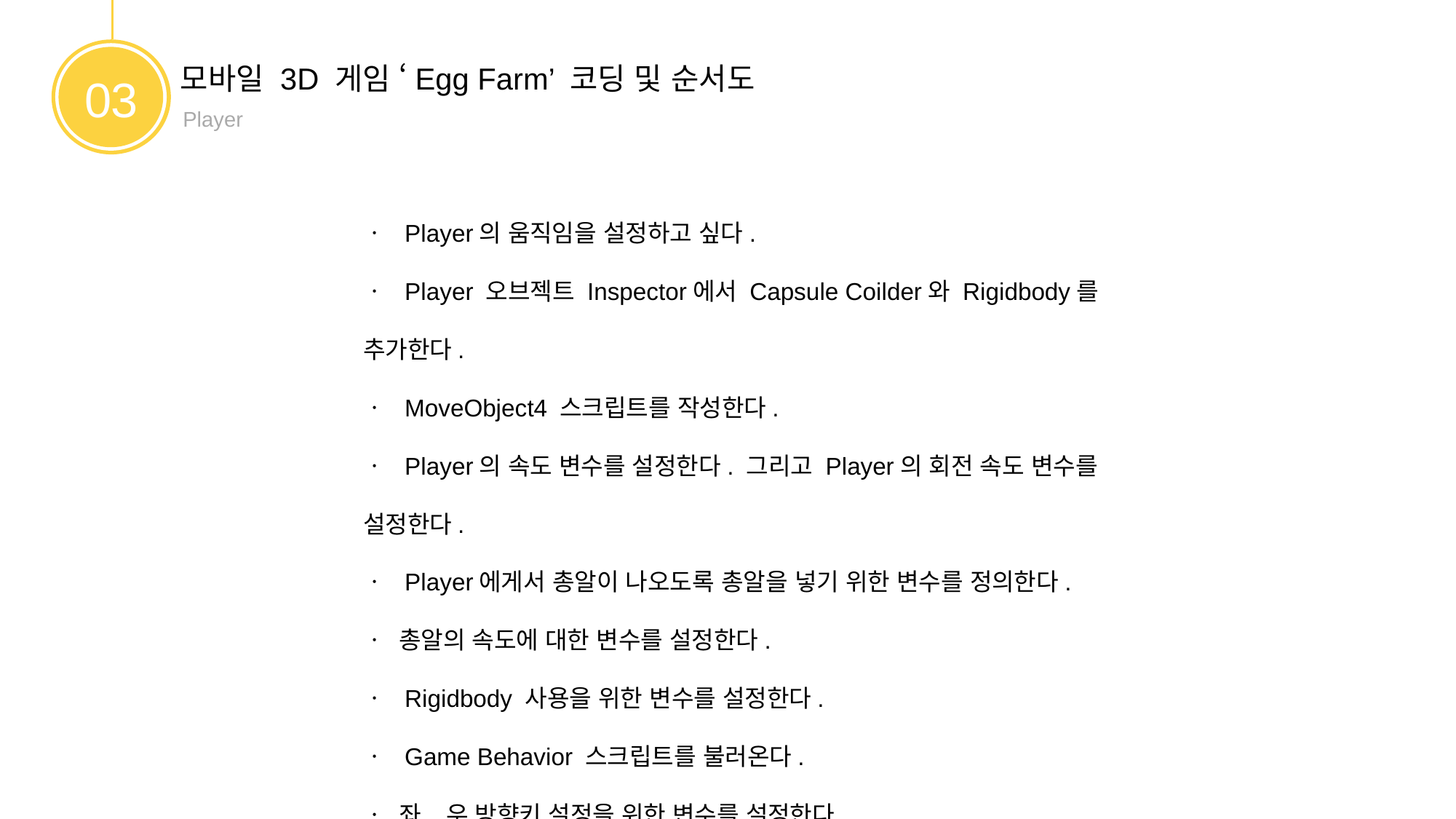

모바일 3D 게임 ‘Egg Farm’ 코딩 및 순서도
03
Player
ㆍ  Player의 움직임을 설정하고 싶다.
ㆍ  Player 오브젝트 Inspector에서 Capsule Coilder와 Rigidbody를 추가한다.
ㆍ  MoveObject4 스크립트를 작성한다.
ㆍ  Player의 속도 변수를 설정한다. 그리고 Player의 회전 속도 변수를 설정한다.
ㆍ  Player에게서 총알이 나오도록 총알을 넣기 위한 변수를 정의한다.
ㆍ  총알의 속도에 대한 변수를 설정한다.
ㆍ  Rigidbody 사용을 위한 변수를 설정한다.
ㆍ  Game Behavior 스크립트를 불러온다.
ㆍ  좌, 우 방향키 설정을 위한 변수를 설정한다.
ㆍ  Player 애니메이션 사용을 위한 변수를 설정한다.